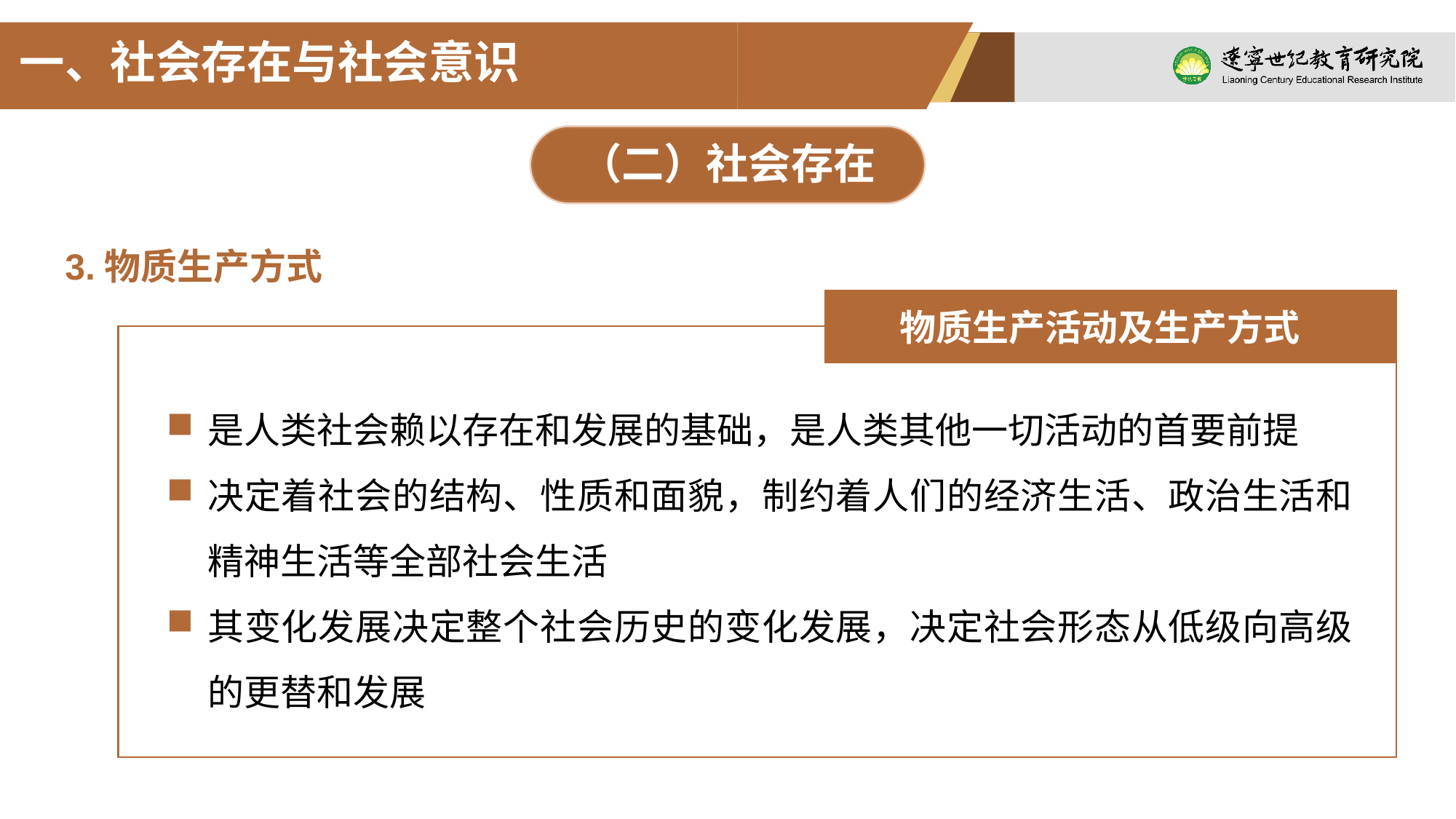

一、社会存在与社会意识
（二）社会存在
3.物质生产方式

物质生产活动及生产方式

是人类社会赖以存在和发展的基础，是人类其他一切活动的首要前提
决定着社会的结构、性质和面貌，制约着人们的经济生活、政治生活和精神生活等全部社会生活
其变化发展决定整个社会历史的变化发展，决定社会形态从低级向高级的更替和发展